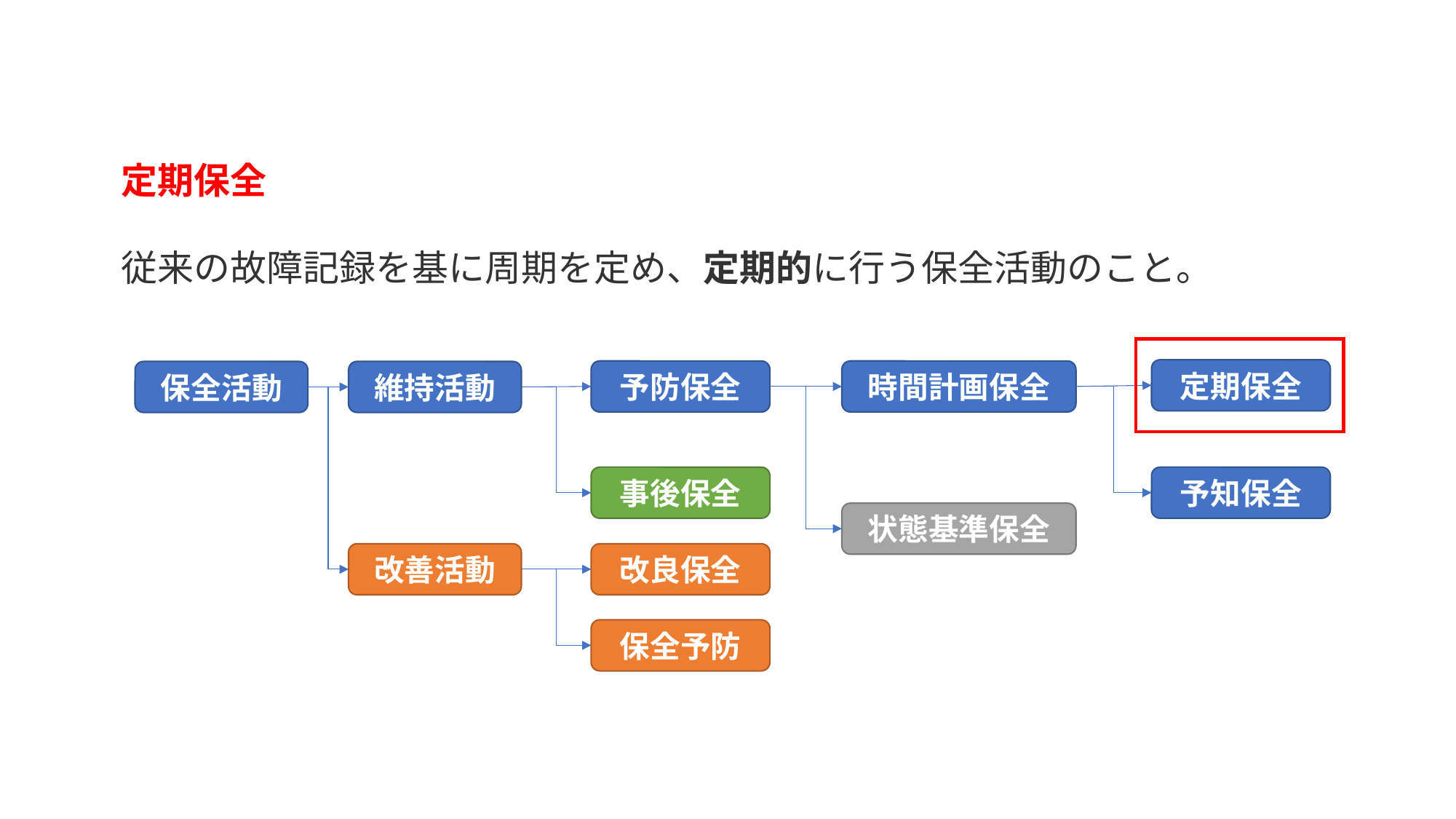

定期保全

従来の故障記録を基に周期を定め、定期的に行う保全活動のこと。

定期保全
予防保全
時間計画保全
保全活動
維持活動
事後保全
予知保全
状態基準保全
改善活動
改良保全
保全予防